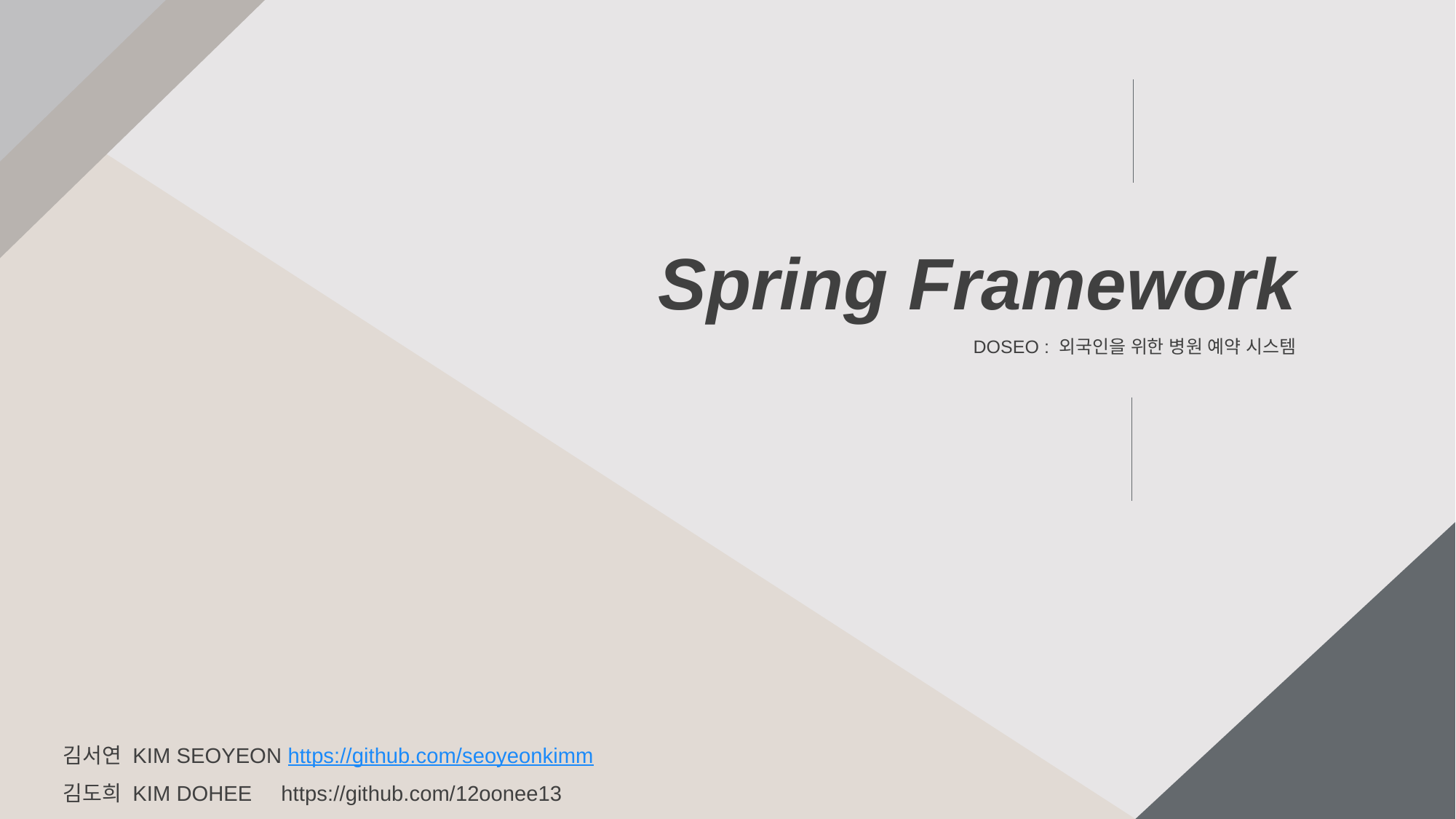

Spring Framework
DOSEO : 외국인을 위한 병원 예약 시스템

김서연 KIM SEOYEON https://github.com/seoyeonkimm
김도희 KIM DOHEE 	https://github.com/12oonee13